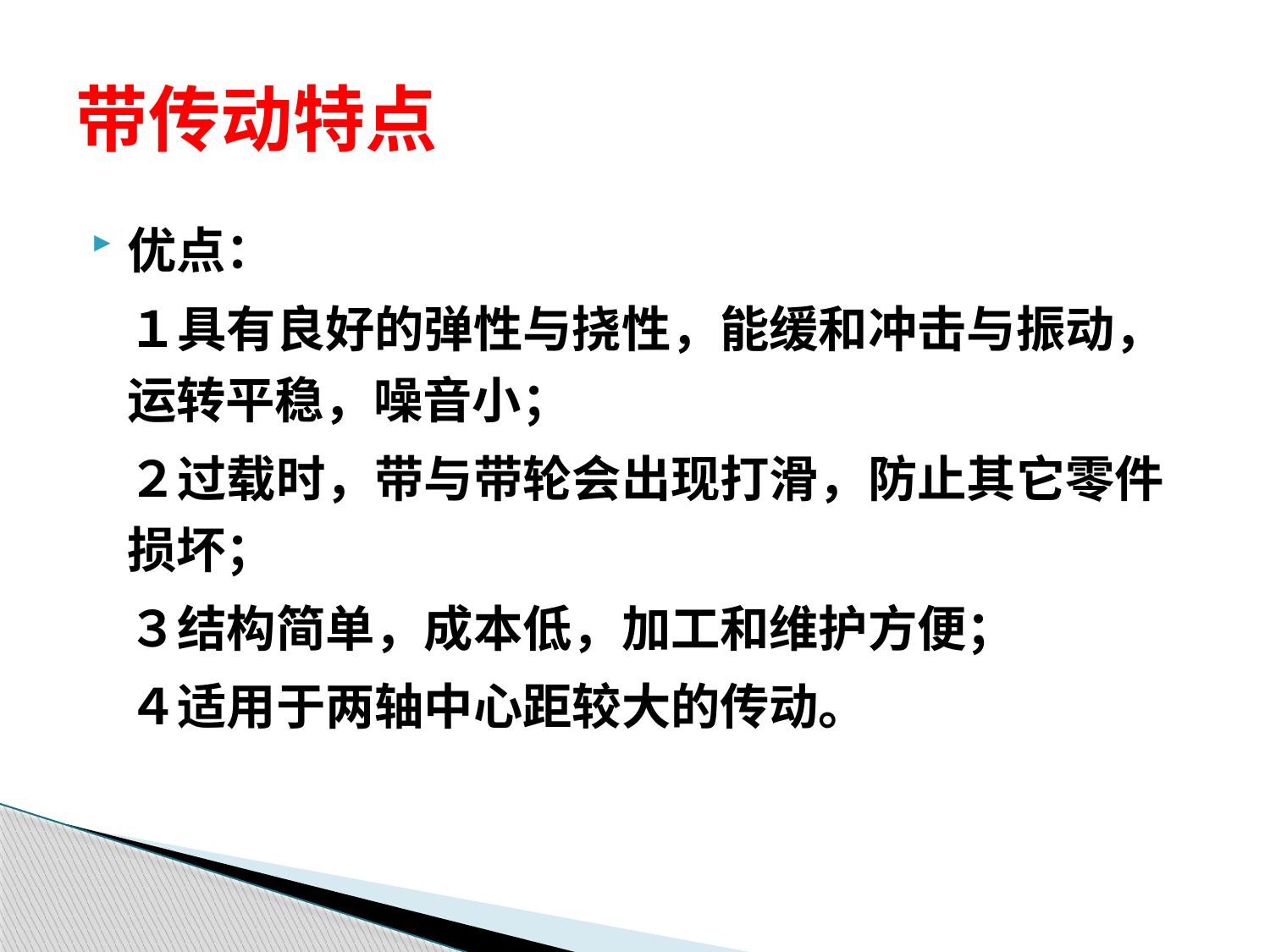

# 带传动特点
优点：
  １具有良好的弹性与挠性，能缓和冲击与振动，运转平稳，噪音小；
  ２过载时，带与带轮会出现打滑，防止其它零件损坏；
  ３结构简单，成本低，加工和维护方便；
  ４适用于两轴中心距较大的传动。